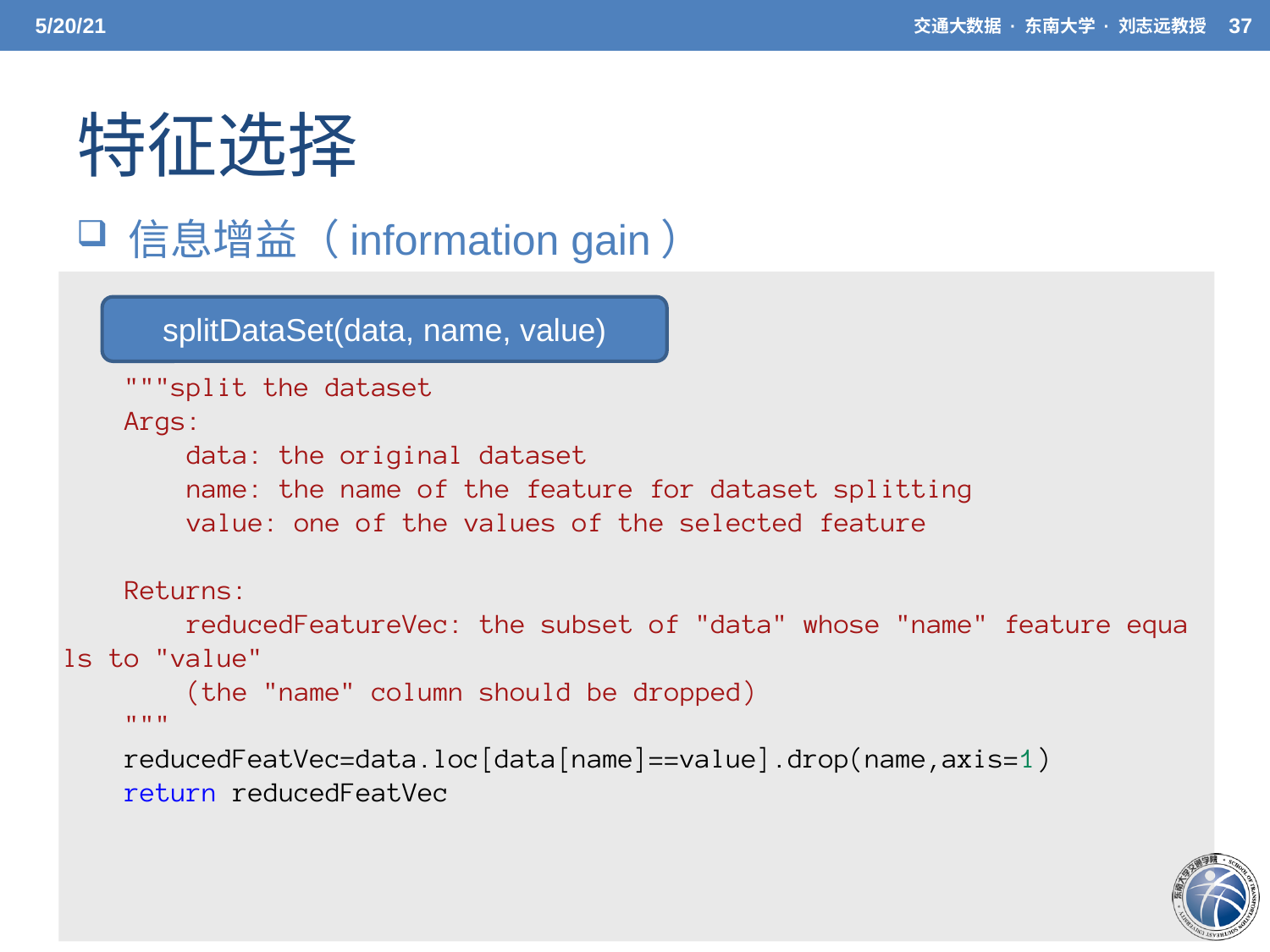

5/20/21
交通大数据 · 东南大学 · 刘志远教授
37
# 特征选择
 信息增益（information gain）

splitDataSet(data, name, value)
    """split the dataset
    Args:
        data: the original dataset
        name: the name of the feature for dataset splitting
        value: one of the values of the selected feature
    Returns:
        reducedFeatureVec: the subset of "data" whose "name" feature equals to "value"
        (the "name" column should be dropped)
    """
    reducedFeatVec=data.loc[data[name]==value].drop(name,axis=1)
    return reducedFeatVec